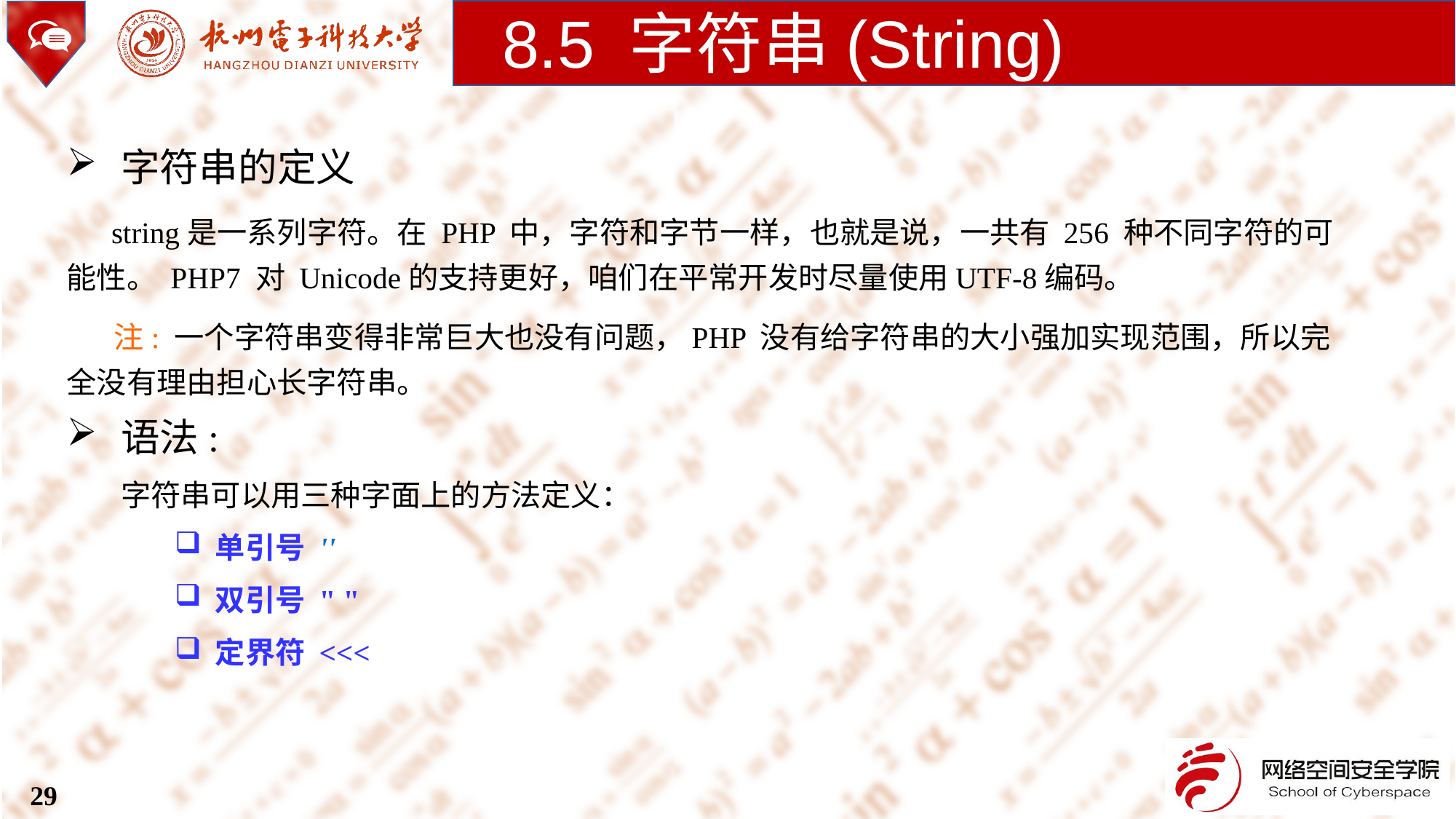

8.5 字符串(String)
字符串的定义
      string是一系列字符。在 PHP 中，字符和字节一样，也就是说，一共有 256 种不同字符的可能性。 PHP7 对 Unicode的支持更好，咱们在平常开发时尽量使用UTF-8编码。
      注: 一个字符串变得非常巨大也没有问题，PHP 没有给字符串的大小强加实现范围，所以完全没有理由担心长字符串。
语法:
字符串可以用三种字面上的方法定义：
单引号 ''
双引号 " "
定界符 <<<
29